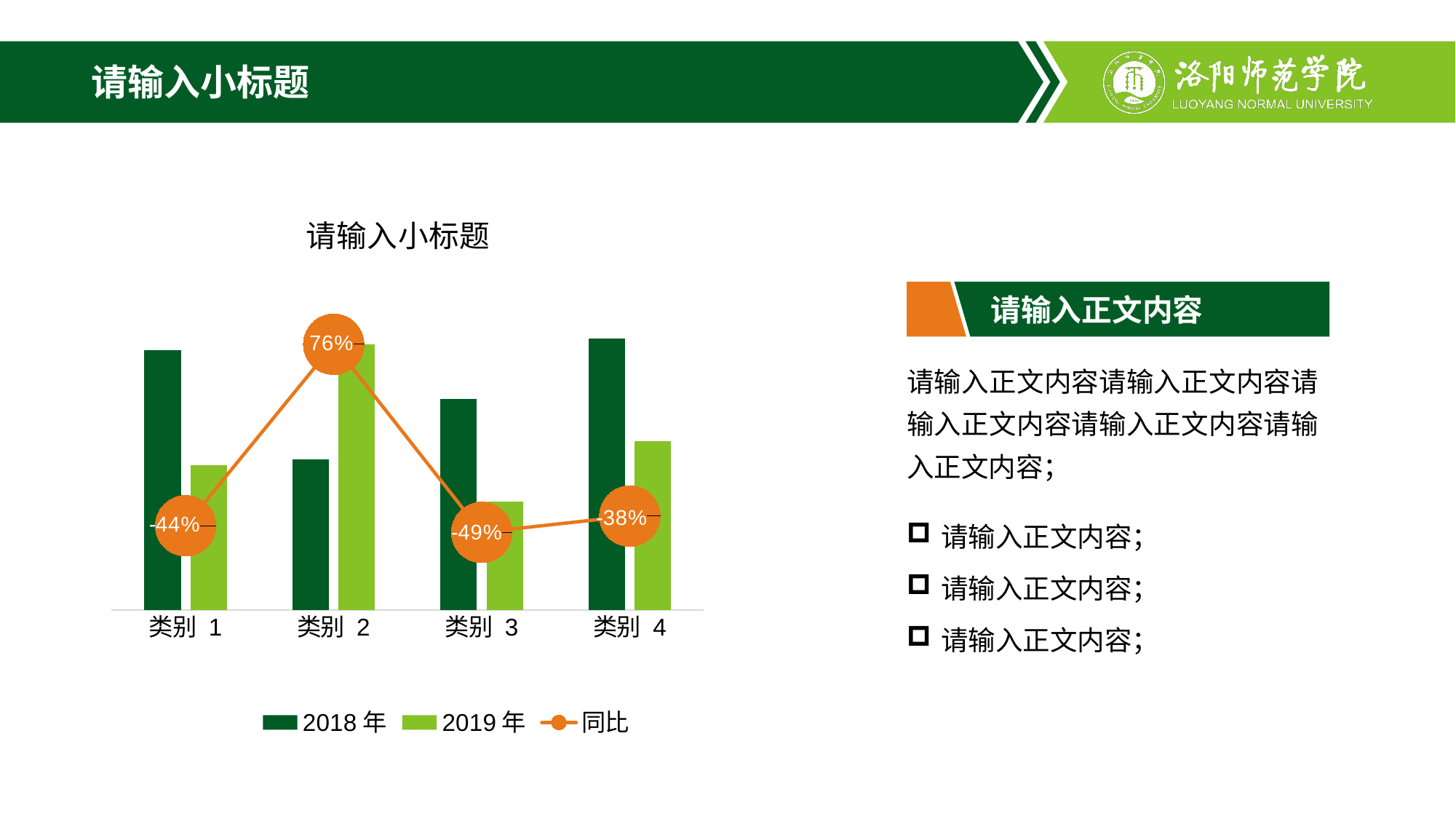

# 请输入小标题

### Chart: 请输入小标题

| Category | 2018年 | 2019年 | 同比 |
|---|---|---|---|
| 类别 1 | 4.3 | 2.4 | -0.4418604651162791 |
| 类别 2 | 2.5 | 4.4 | 0.7600000000000001 |
| 类别 3 | 3.5 | 1.8 | -0.4857142857142857 |
| 类别 4 | 4.5 | 2.8 | -0.3777777777777778 |

请输入正文内容
请输入正文内容请输入正文内容请输入正文内容请输入正文内容请输入正文内容；
请输入正文内容；
请输入正文内容；
请输入正文内容；